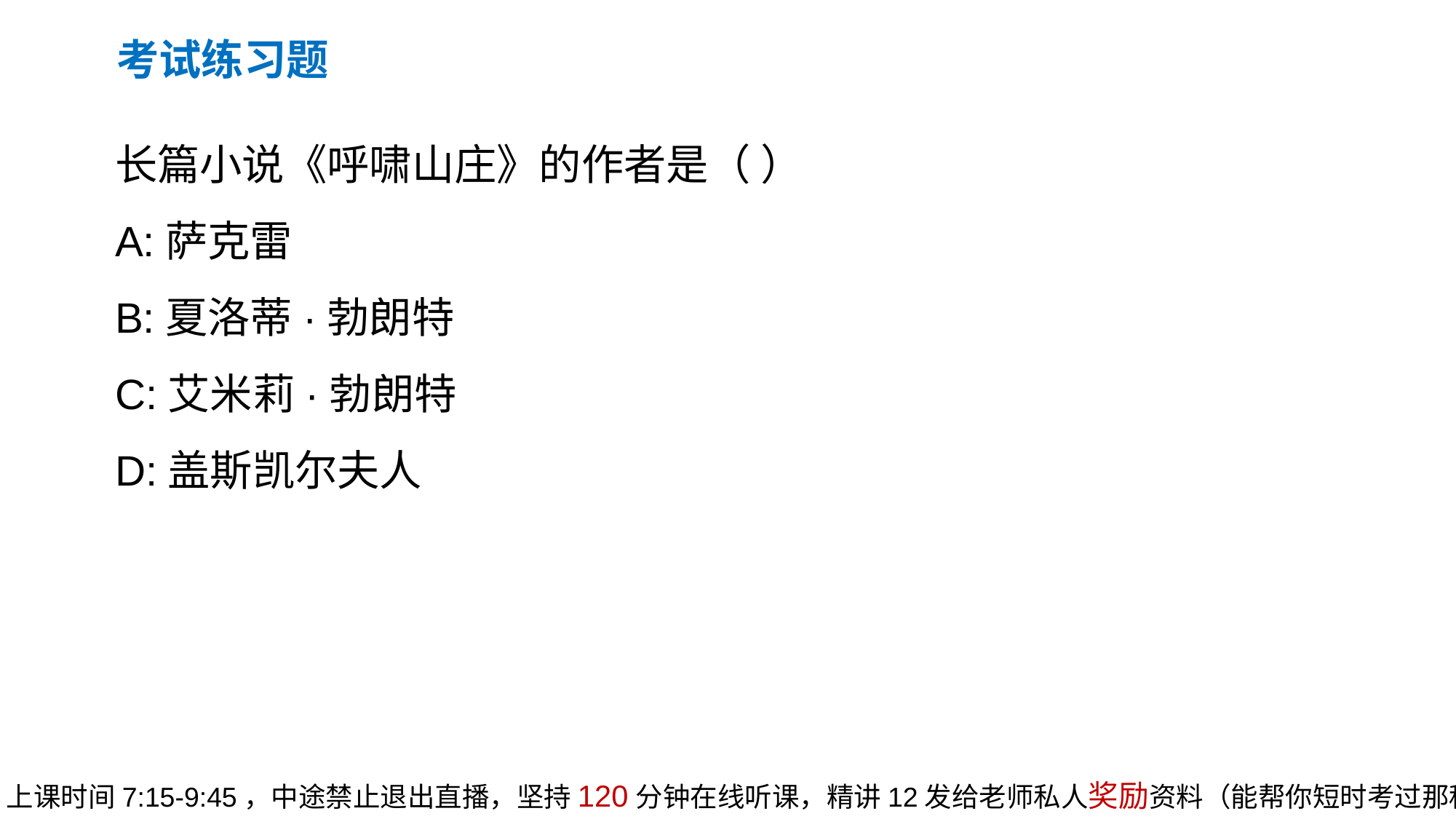

考试练习题
长篇小说《呼啸山庄》的作者是（ ）
A:萨克雷
B:夏洛蒂·勃朗特
C:艾米莉·勃朗特
D:盖斯凯尔夫人